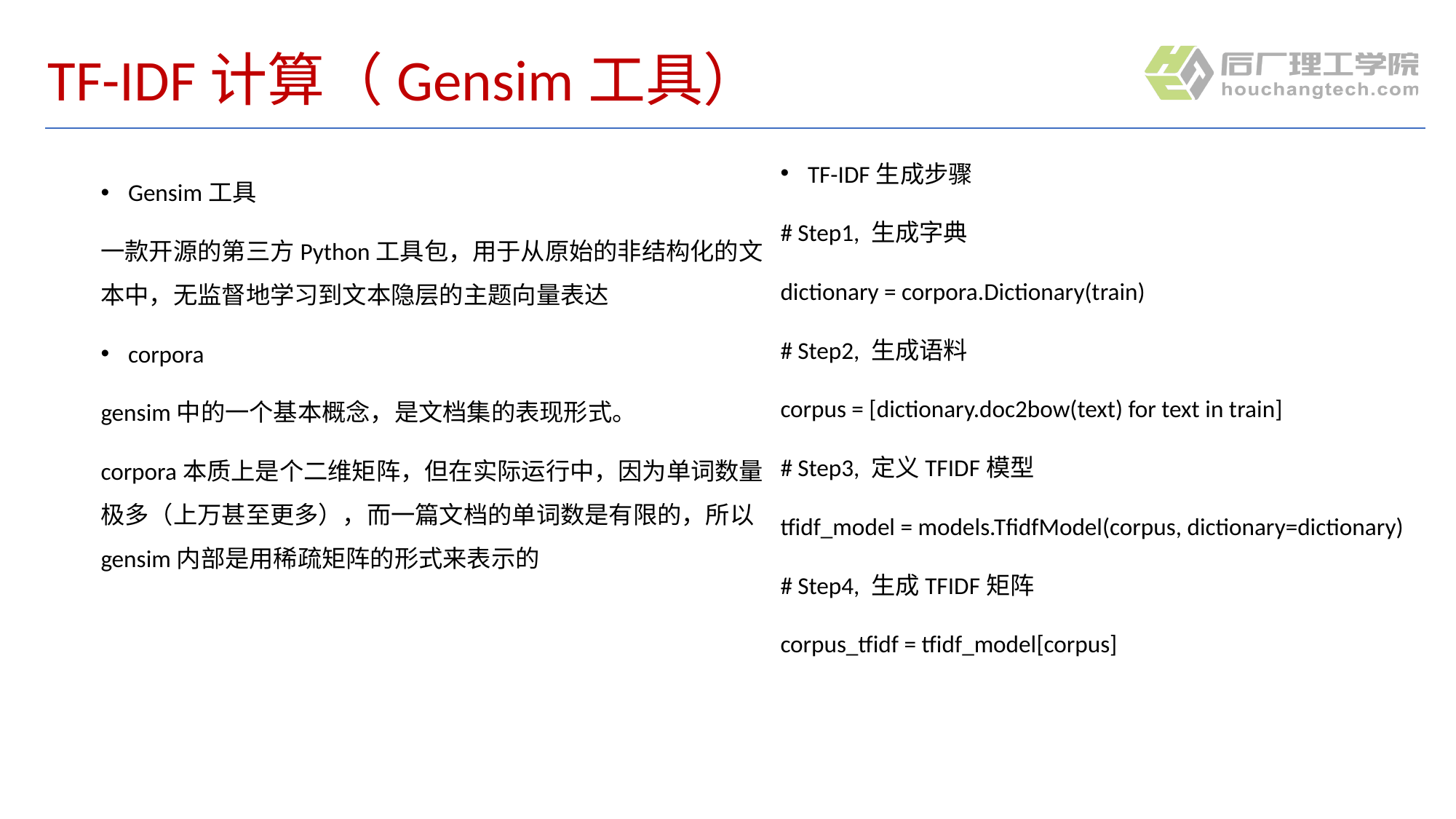

# TF-IDF计算（Gensim工具）
TF-IDF生成步骤
# Step1, 生成字典
dictionary = corpora.Dictionary(train)
# Step2, 生成语料
corpus = [dictionary.doc2bow(text) for text in train]
# Step3, 定义TFIDF模型
tfidf_model = models.TfidfModel(corpus, dictionary=dictionary)
# Step4, 生成TFIDF矩阵
corpus_tfidf = tfidf_model[corpus]

Gensim工具
一款开源的第三方Python工具包，用于从原始的非结构化的文本中，无监督地学习到文本隐层的主题向量表达
corpora
gensim中的一个基本概念，是文档集的表现形式。
corpora本质上是个二维矩阵，但在实际运行中，因为单词数量极多（上万甚至更多），而一篇文档的单词数是有限的，所以gensim内部是用稀疏矩阵的形式来表示的